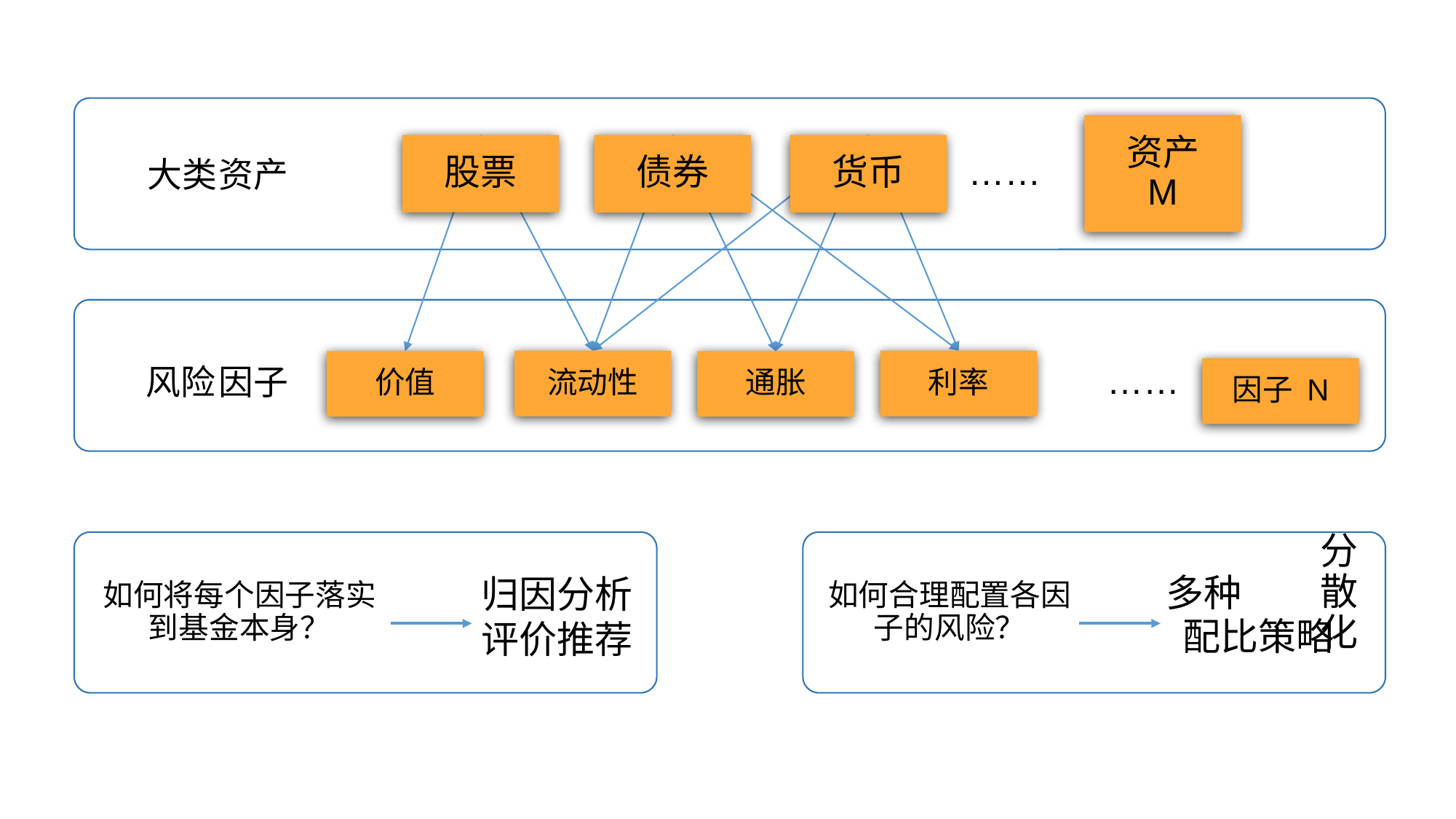

资产 M
股票
债券
货币
大类
资产
……

因子
流动性
利率
风险
价值
通胀
因子 N
……
分散化

如何合理配置各因子的风险？
多种
归因分析
如何将每个因子落实到基金本身？
配比策略
评价推荐